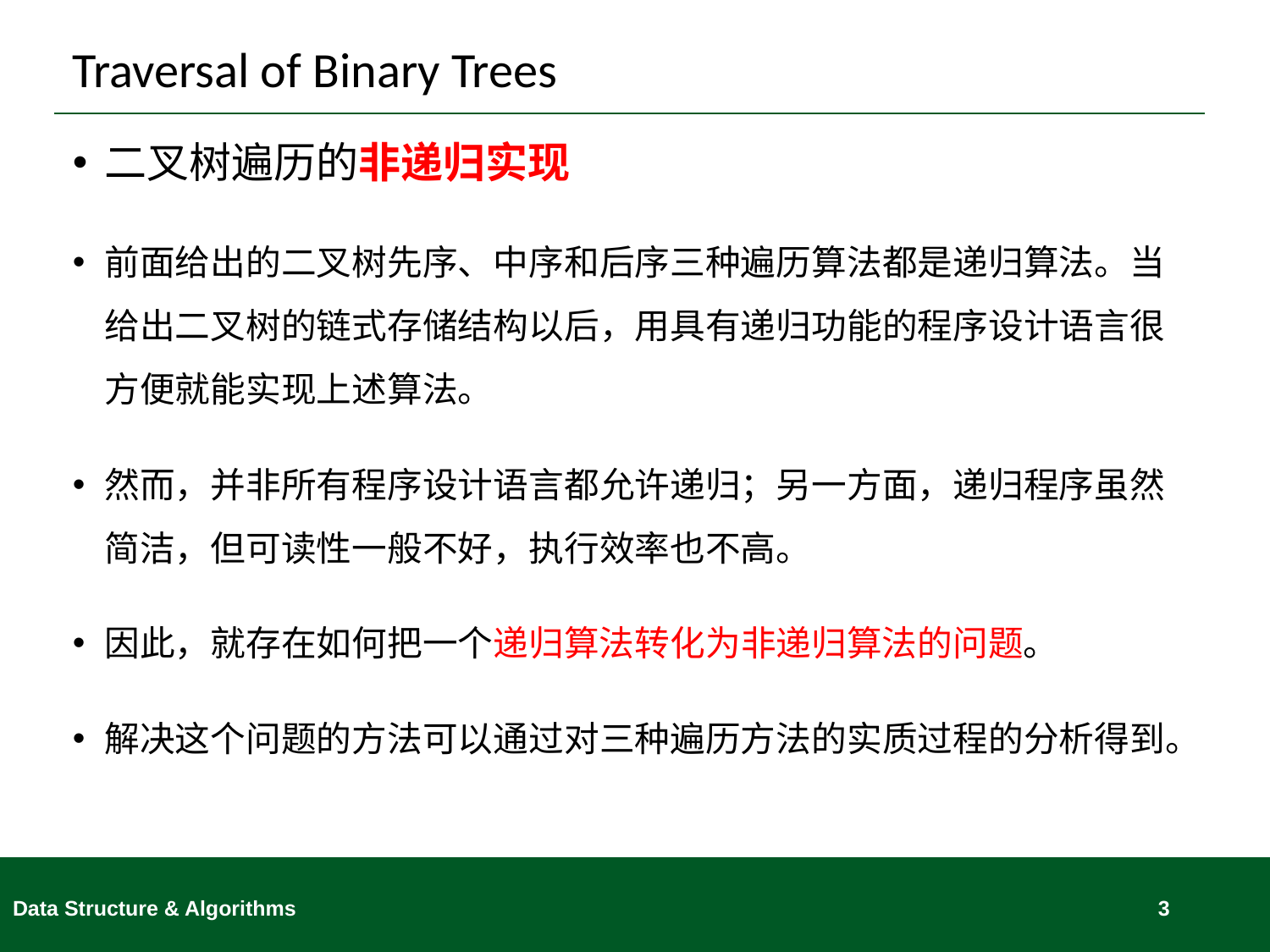

# Traversal of Binary Trees
二叉树遍历的非递归实现
前面给出的二叉树先序、中序和后序三种遍历算法都是递归算法。当给出二叉树的链式存储结构以后，用具有递归功能的程序设计语言很方便就能实现上述算法。
然而，并非所有程序设计语言都允许递归；另一方面，递归程序虽然简洁，但可读性一般不好，执行效率也不高。
因此，就存在如何把一个递归算法转化为非递归算法的问题。
解决这个问题的方法可以通过对三种遍历方法的实质过程的分析得到。

Data Structure & Algorithms
3